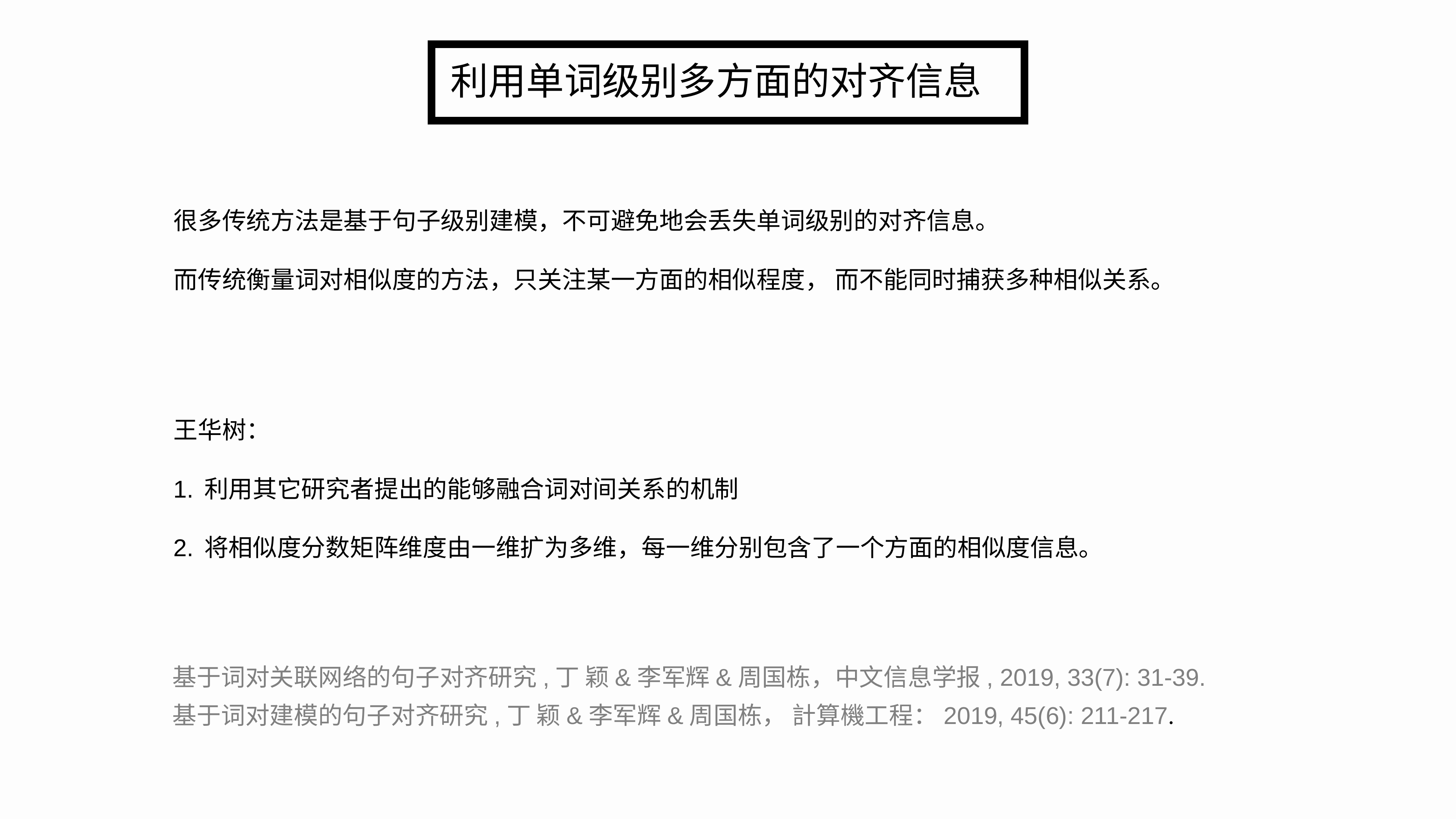

利用单词级别多方面的对齐信息
很多传统方法是基于句子级别建模，不可避免地会丢失单词级别的对齐信息。
而传统衡量词对相似度的方法，只关注某一方面的相似程度， 而不能同时捕获多种相似关系。

王华树：
利用其它研究者提出的能够融合词对间关系的机制
将相似度分数矩阵维度由一维扩为多维，每一维分别包含了一个方面的相似度信息。
基于词对关联网络的句子对齐研究,丁 颖&李军辉&周国栋，中文信息学报, 2019, 33(7): 31-39.
基于词对建模的句子对齐研究,丁 颖&李军辉&周国栋， 計算機工程：2019, 45(6): 211-217.